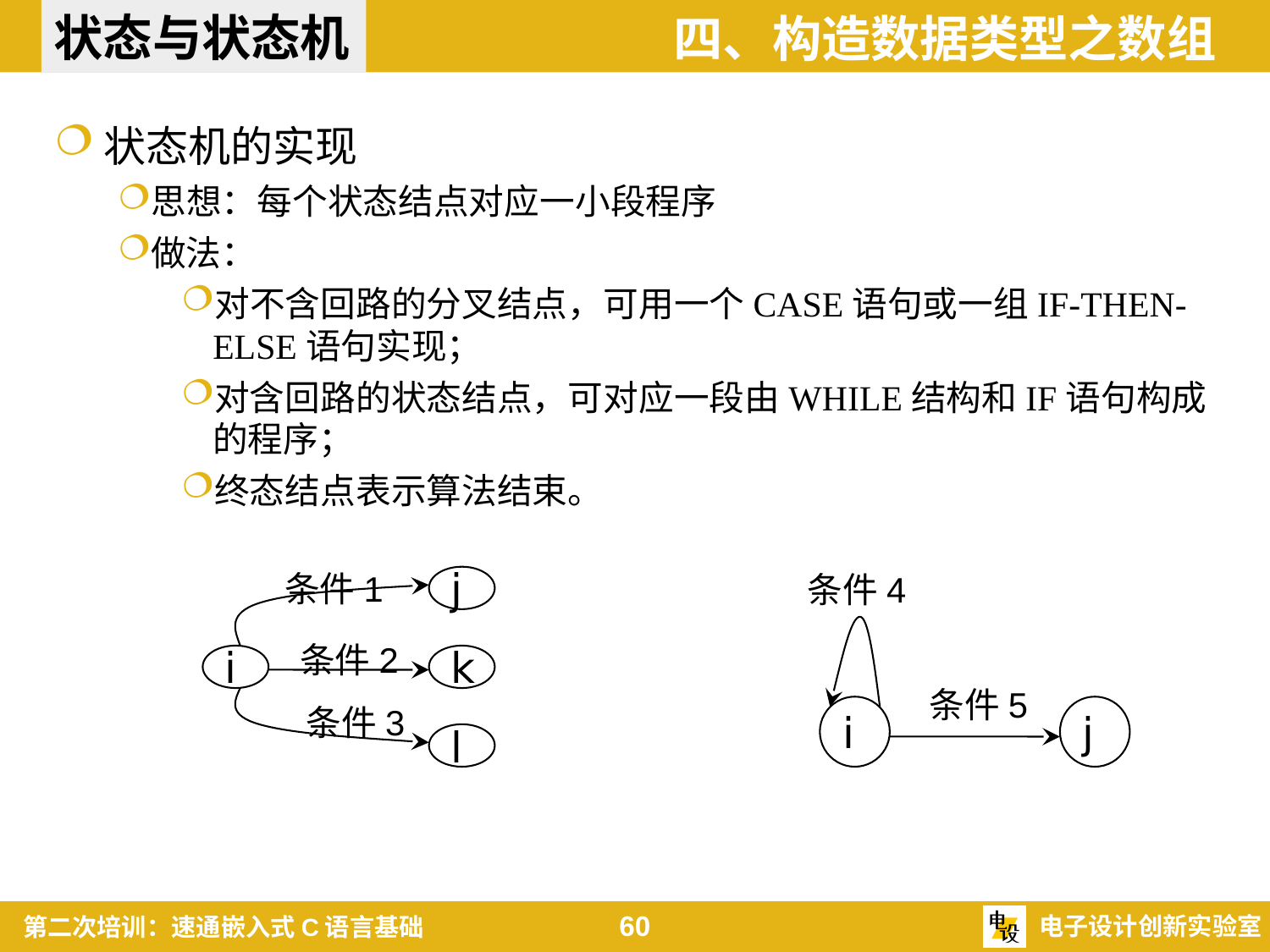

状态与状态机
四、构造数据类型之数组
状态机的实现
思想：每个状态结点对应一小段程序
做法：
对不含回路的分叉结点，可用一个CASE语句或一组IF-THEN-ELSE语句实现；
对含回路的状态结点，可对应一段由WHILE结构和IF语句构成的程序；
终态结点表示算法结束。
条件1
j

条件2
i
k

条件3
l
条件4

条件5
i
j

60